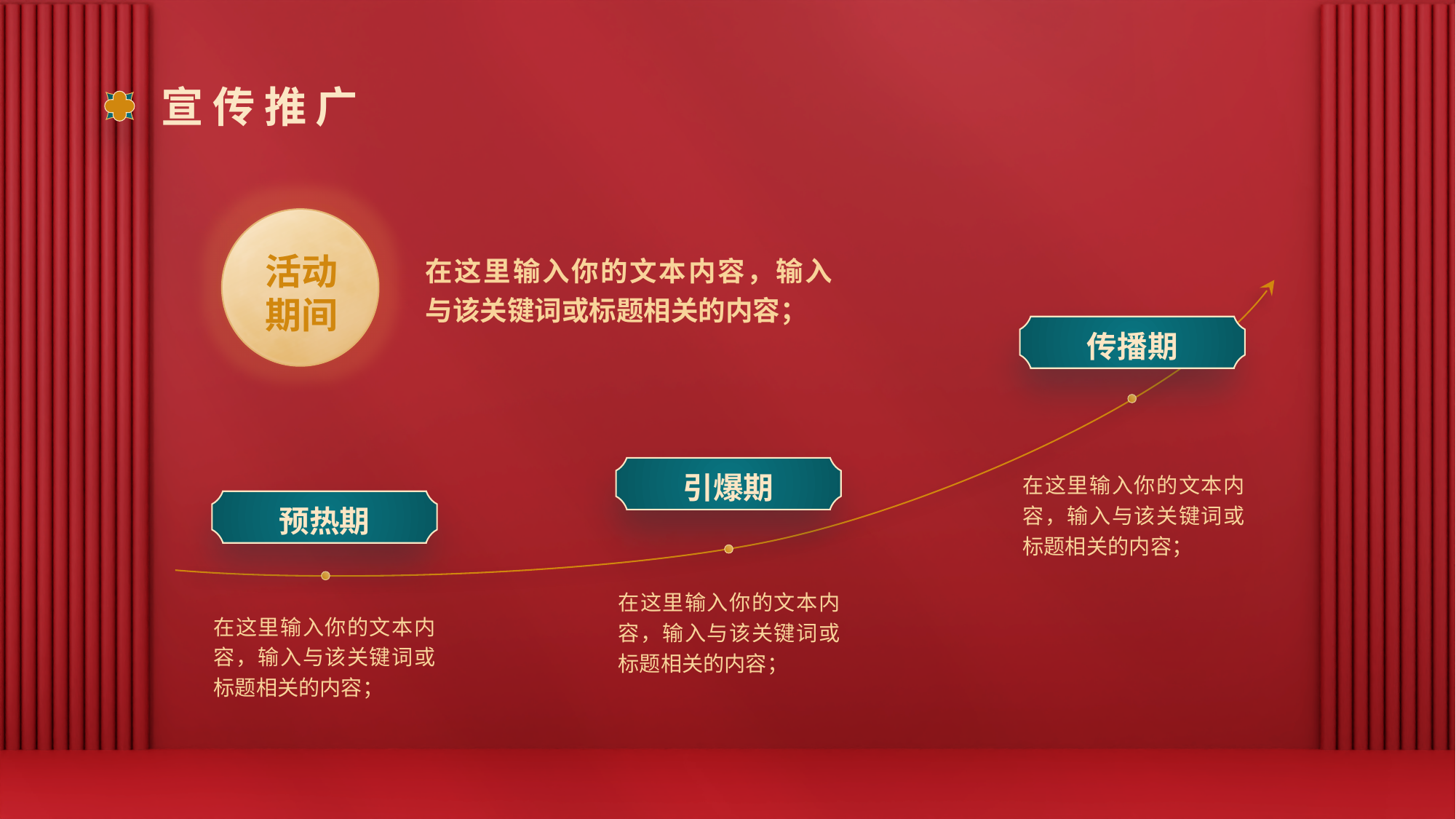

# 宣传推广

活动期间
在这里输入你的文本内容，输入与该关键词或标题相关的内容；

传播期

在这里输入你的文本内容，输入与该关键词或标题相关的内容；
引爆期

预热期
在这里输入你的文本内容，输入与该关键词或标题相关的内容；
在这里输入你的文本内容，输入与该关键词或标题相关的内容；